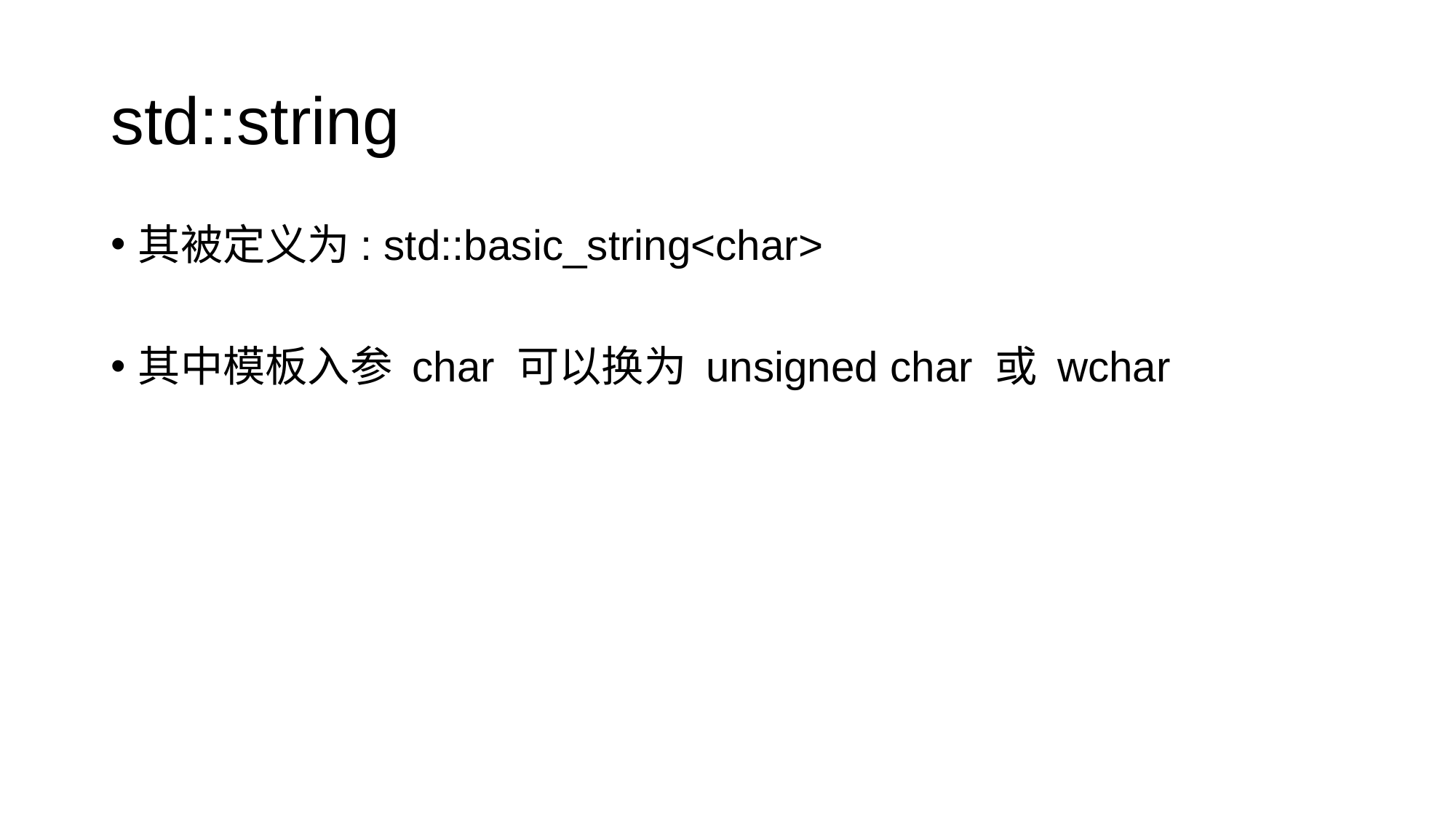

# std::string
其被定义为: std::basic_string<char>

其中模板入参 char 可以换为 unsigned char 或 wchar